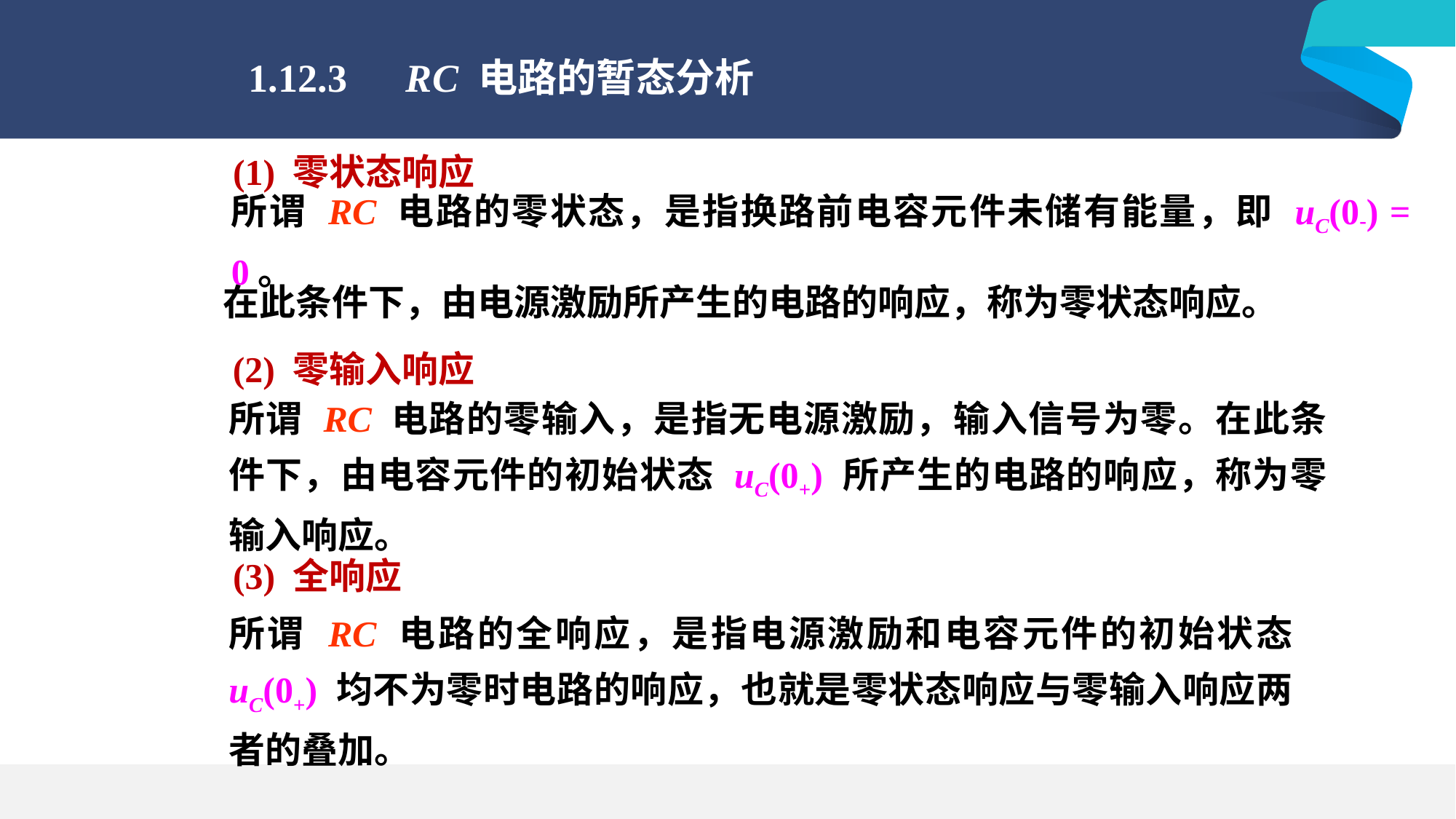

# 1.12.3　RC 电路的暂态分析
(1) 零状态响应
所谓 RC 电路的零状态，是指换路前电容元件未储有能量，即 uC(0-) = 0。
在此条件下，由电源激励所产生的电路的响应，称为零状态响应。
(2) 零输入响应
所谓 RC 电路的零输入，是指无电源激励，输入信号为零。在此条件下，由电容元件的初始状态 uC(0+) 所产生的电路的响应，称为零输入响应。
(3) 全响应
所谓 RC 电路的全响应，是指电源激励和电容元件的初始状态 uC(0+) 均不为零时电路的响应，也就是零状态响应与零输入响应两者的叠加。